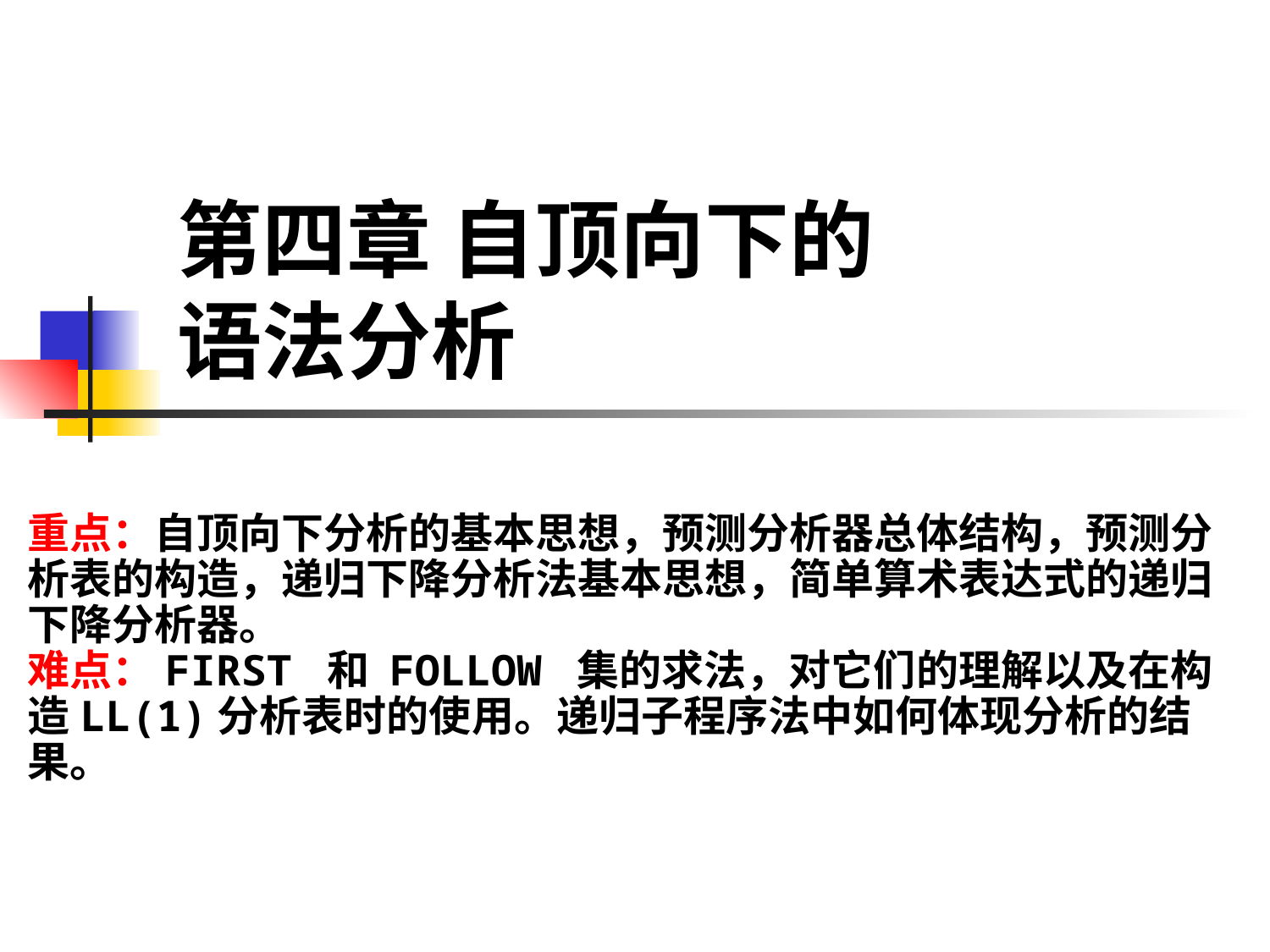

# 第四章 自顶向下的 语法分析
重点：自顶向下分析的基本思想，预测分析器总体结构，预测分析表的构造，递归下降分析法基本思想，简单算术表达式的递归下降分析器。
难点：FIRST 和 FOLLOW 集的求法，对它们的理解以及在构造LL(1)分析表时的使用。递归子程序法中如何体现分析的结果。